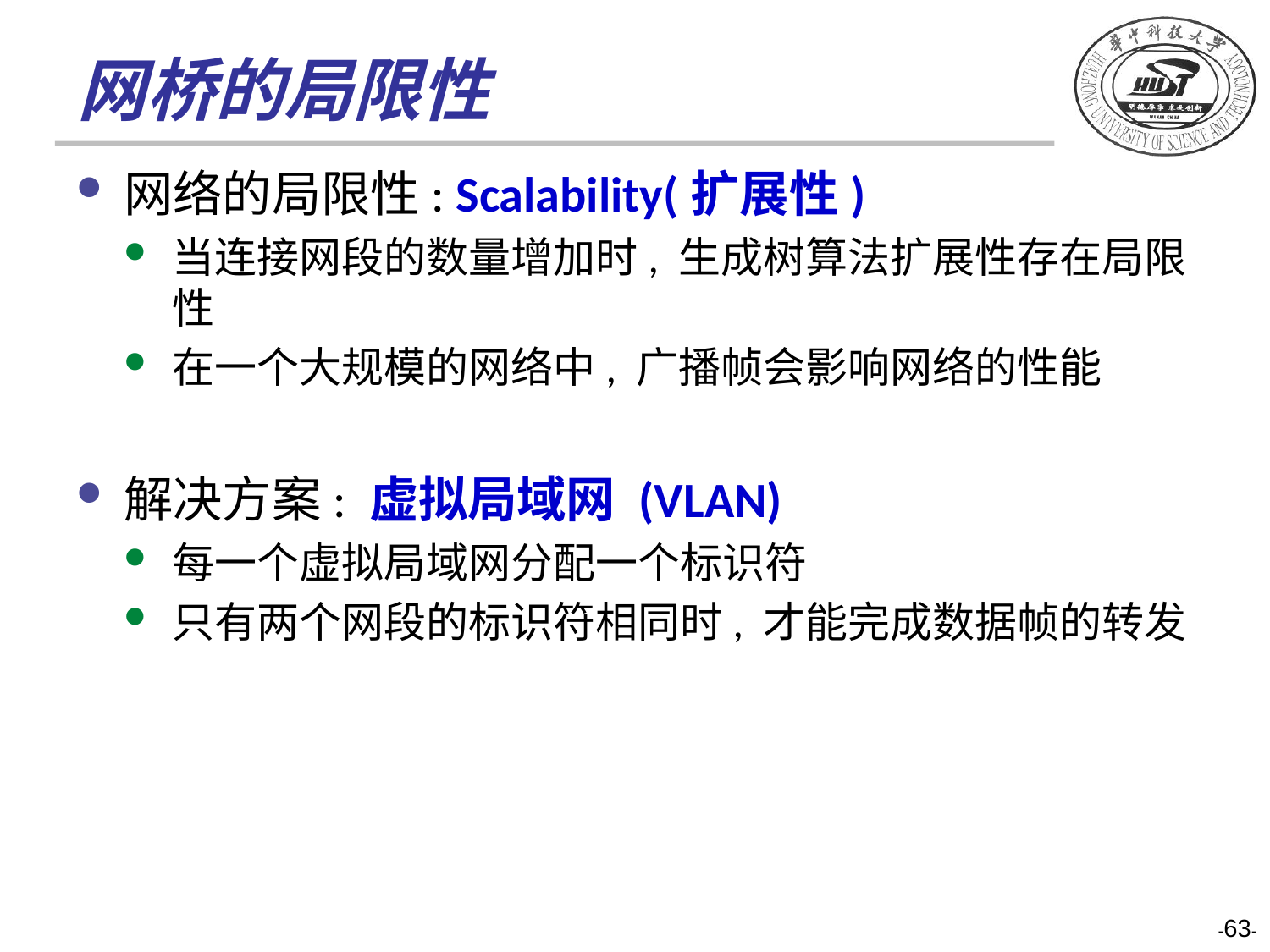

# 网桥的局限性
网络的局限性: Scalability(扩展性)
当连接网段的数量增加时, 生成树算法扩展性存在局限性
在一个大规模的网络中, 广播帧会影响网络的性能

解决方案: 虚拟局域网 (VLAN)
每一个虚拟局域网分配一个标识符
只有两个网段的标识符相同时, 才能完成数据帧的转发
-63-